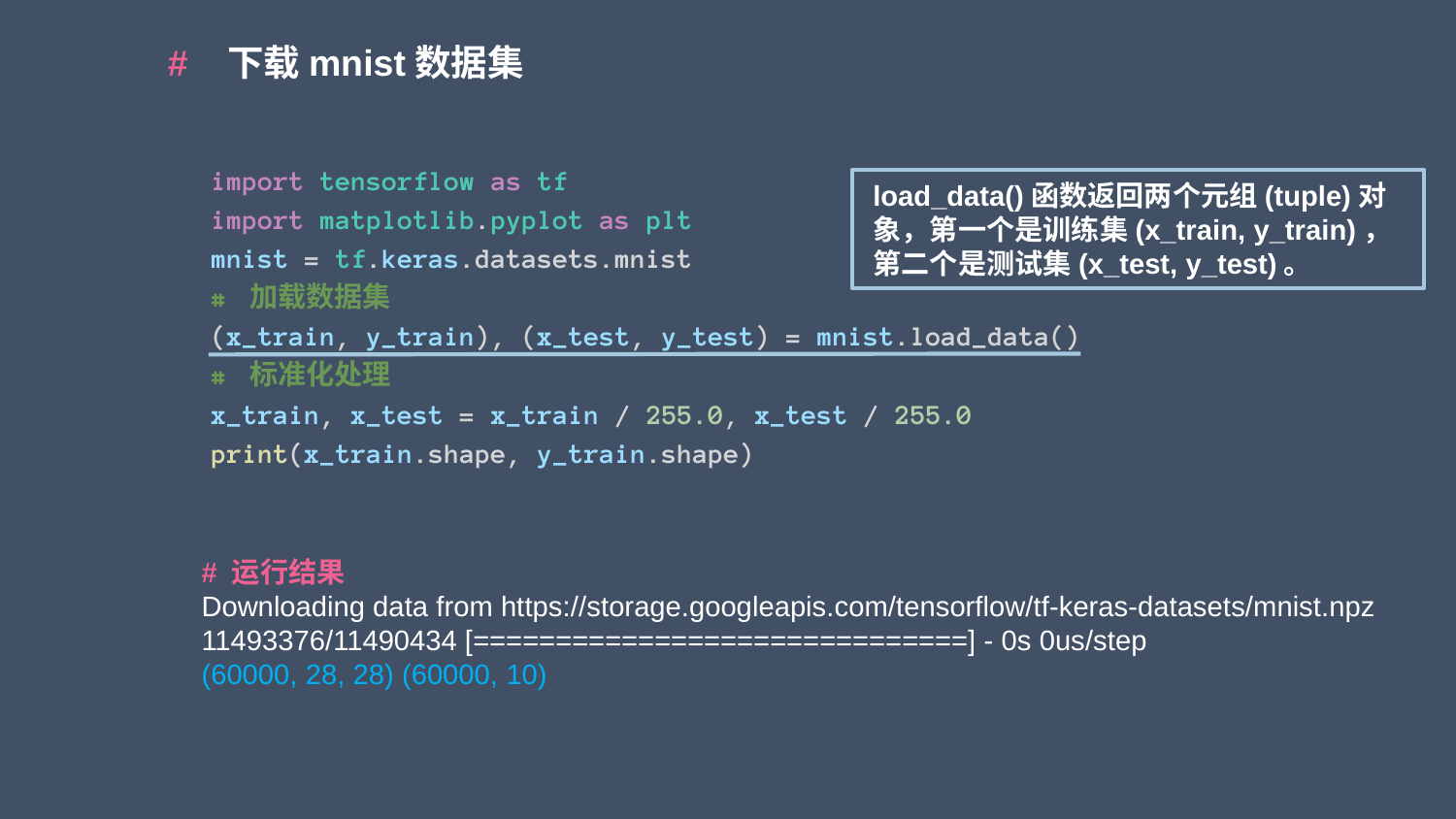

#   下载mnist数据集
import tensorflow as tf
import matplotlib.pyplot as plt
mnist = tf.keras.datasets.mnist
# 加载数据集
(x_train, y_train), (x_test, y_test) = mnist.load_data()
# 标准化处理
x_train, x_test = x_train / 255.0, x_test / 255.0
print(x_train.shape, y_train.shape)
load_data()函数返回两个元组(tuple)对象，第一个是训练集(x_train, y_train)，第二个是测试集(x_test, y_test)。
# 运行结果 Downloading data from https://storage.googleapis.com/tensorflow/tf-keras-datasets/mnist.npz
11493376/11490434 [==============================] - 0s 0us/step
(60000, 28, 28) (60000, 10)